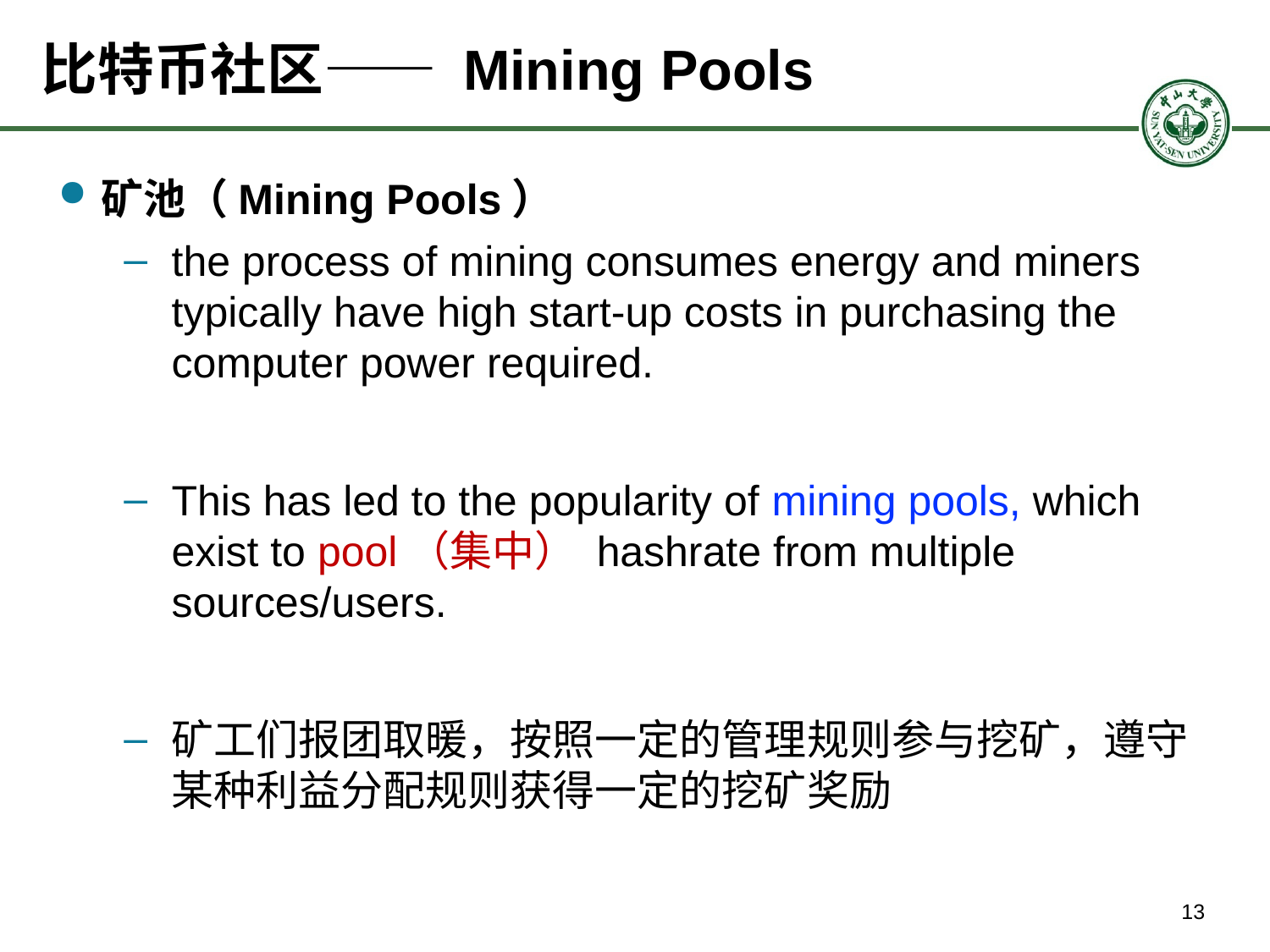

# 比特币社区—— Mining Pools
矿池（Mining Pools）
the process of mining consumes energy and miners typically have high start-up costs in purchasing the computer power required.

This has led to the popularity of mining pools, which exist to pool（集中） hashrate from multiple sources/users.

矿工们报团取暖，按照一定的管理规则参与挖矿，遵守某种利益分配规则获得一定的挖矿奖励